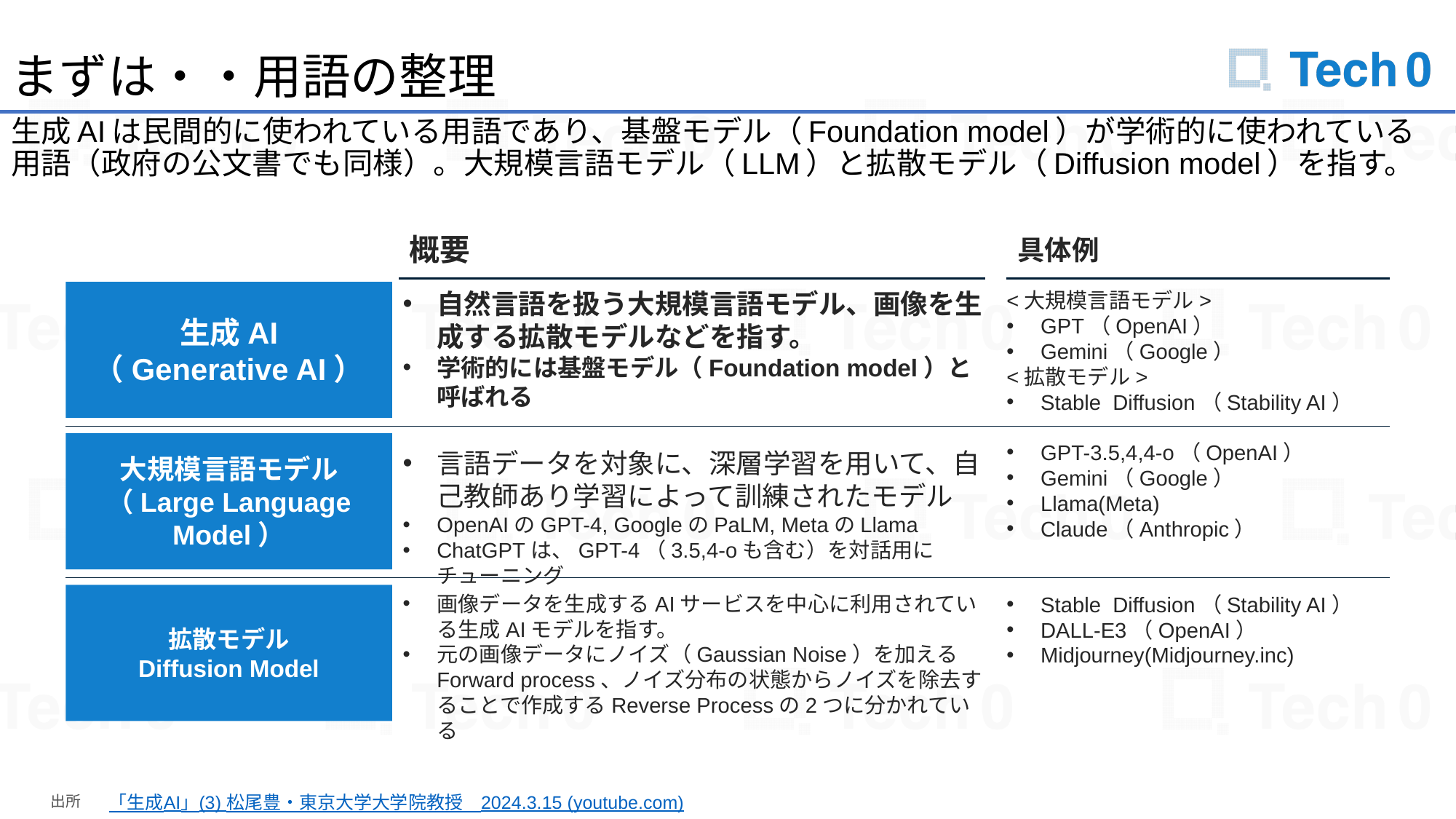

まずは・・用語の整理
生成AIは民間的に使われている用語であり、基盤モデル（Foundation model）が学術的に使われている用語（政府の公文書でも同様）。大規模言語モデル（LLM）と拡散モデル（Diffusion model）を指す。
概要
具体例
生成AI
（Generative AI）
自然言語を扱う大規模言語モデル、画像を生成する拡散モデルなどを指す。
学術的には基盤モデル（Foundation model）と呼ばれる
<大規模言語モデル>
GPT（OpenAI）
Gemini（Google）
<拡散モデル>
Stable  Diffusion（Stability AI）
大規模言語モデル
（Large Language Model）
GPT-3.5,4,4-o（OpenAI）
Gemini（Google）
Llama(Meta)
Claude（Anthropic）

言語データを対象に、深層学習を用いて、自己教師あり学習によって訓練されたモデル
OpenAIのGPT-4, GoogleのPaLM, MetaのLlama
ChatGPTは、GPT-4（3.5,4-oも含む）を対話用にチューニング
拡散モデル
Diffusion Model
画像データを生成するAIサービスを中心に利用されている生成AIモデルを指す。
元の画像データにノイズ（Gaussian Noise）を加えるForward process、ノイズ分布の状態からノイズを除去することで作成するReverse Processの2つに分かれている
Stable  Diffusion（Stability AI）
DALL-E3（OpenAI）
Midjourney(Midjourney.inc)

「生成AI」(3) 松尾豊・東京大学大学院教授　2024.3.15 (youtube.com)